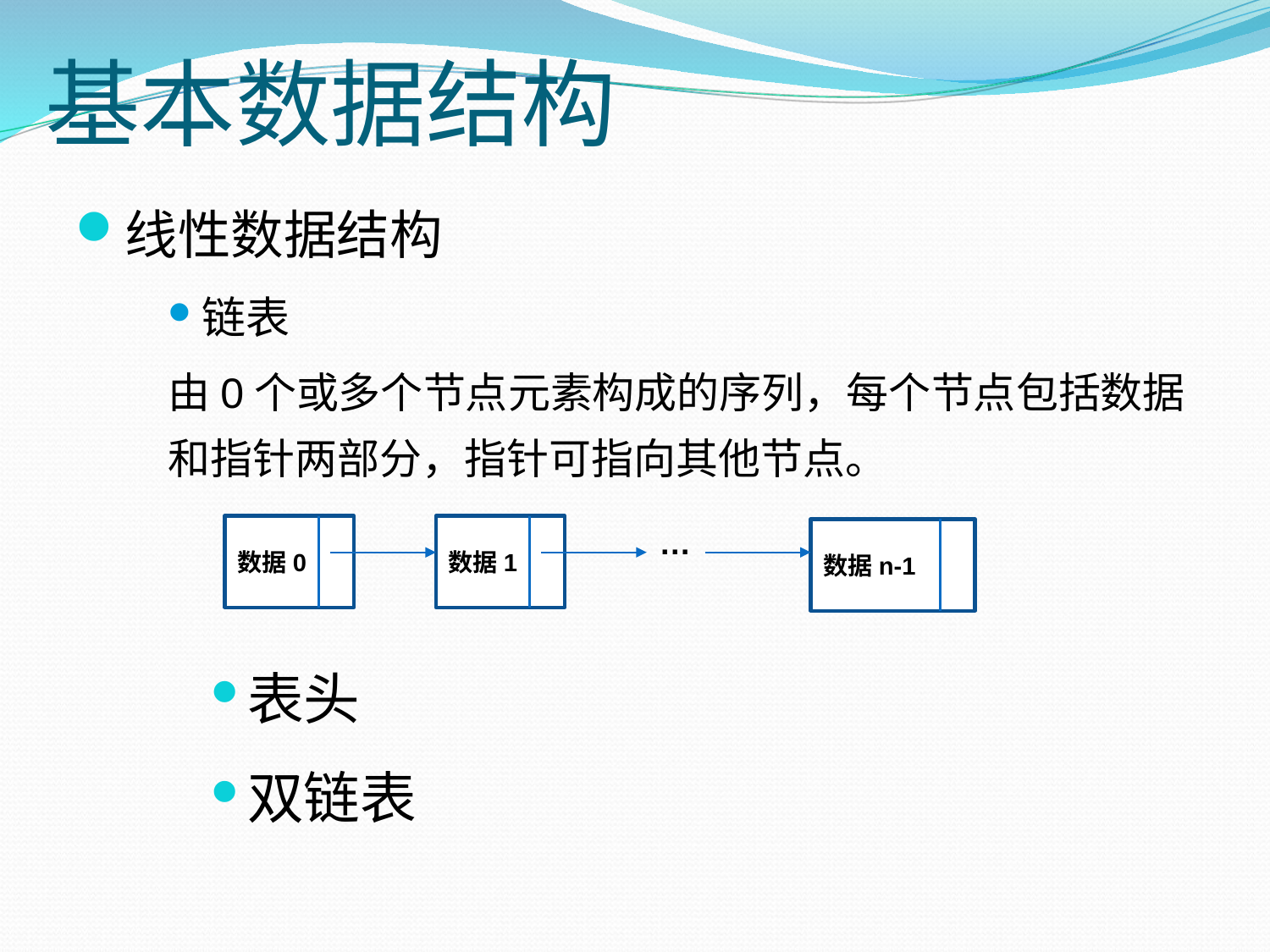

# 基本数据结构
线性数据结构
链表
由0个或多个节点元素构成的序列，每个节点包括数据和指针两部分，指针可指向其他节点。

表头
双链表
数据0
数据n-1
数据1
…